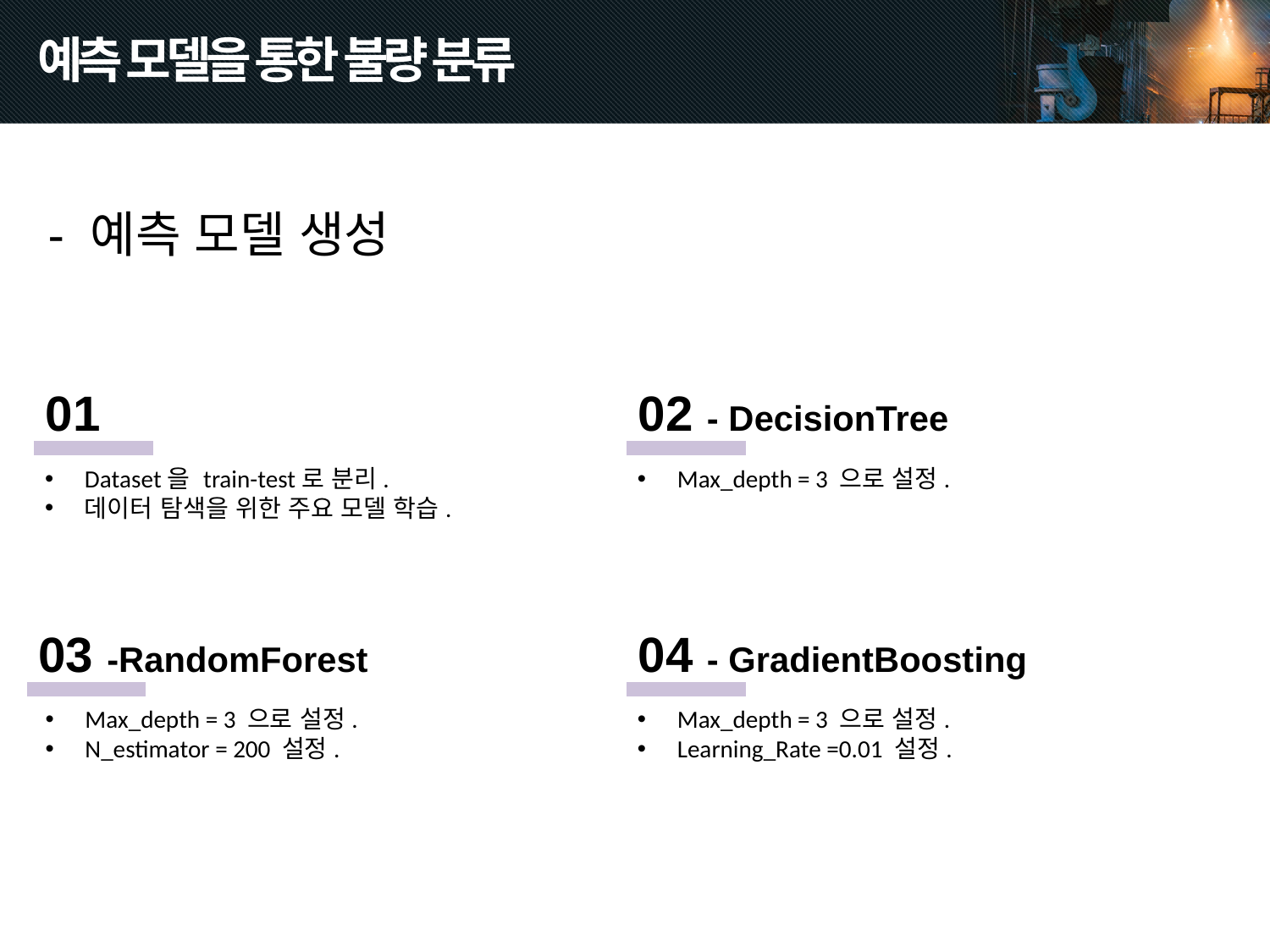

# 예측 모델을 통한 불량 분류
- 예측 모델 생성
01

02 - DecisionTree

Dataset을 train-test로 분리.
데이터 탐색을 위한 주요 모델 학습.
Max_depth = 3 으로 설정.
03 -RandomForest

04 - GradientBoosting

Max_depth = 3 으로 설정.
N_estimator = 200 설정.

Max_depth = 3 으로 설정.
Learning_Rate =0.01 설정.